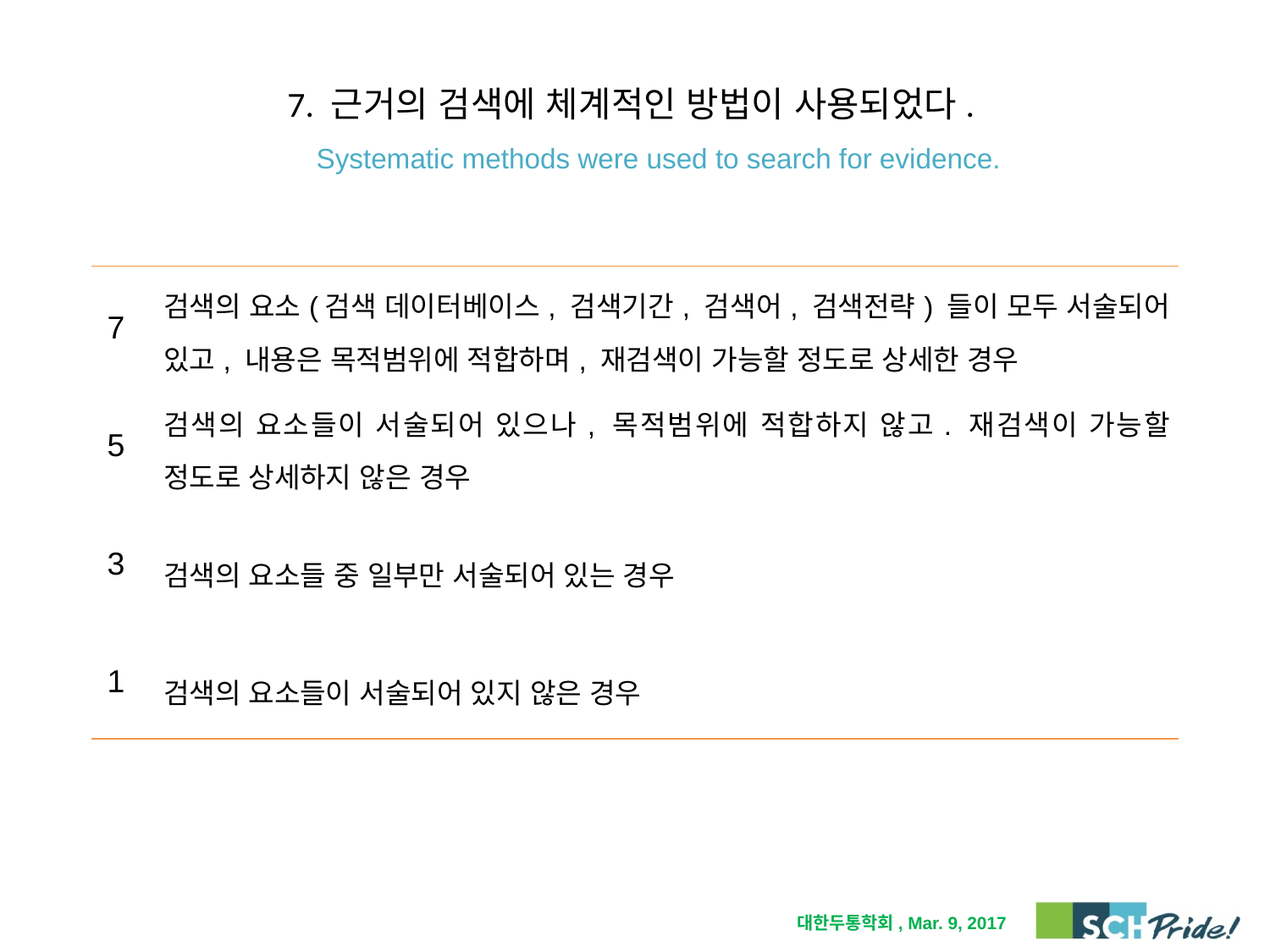

# 7. 근거의 검색에 체계적인 방법이 사용되었다. Systematic methods were used to search for evidence.
| 7 | 검색의 요소(검색 데이터베이스, 검색기간, 검색어, 검색전략) 들이 모두 서술되어 있고, 내용은 목적범위에 적합하며, 재검색이 가능할 정도로 상세한 경우 |
| --- | --- |
| 5 | 검색의 요소들이 서술되어 있으나, 목적범위에 적합하지 않고. 재검색이 가능할 정도로 상세하지 않은 경우 |
| 3 | 검색의 요소들 중 일부만 서술되어 있는 경우 |
| 1 | 검색의 요소들이 서술되어 있지 않은 경우 |